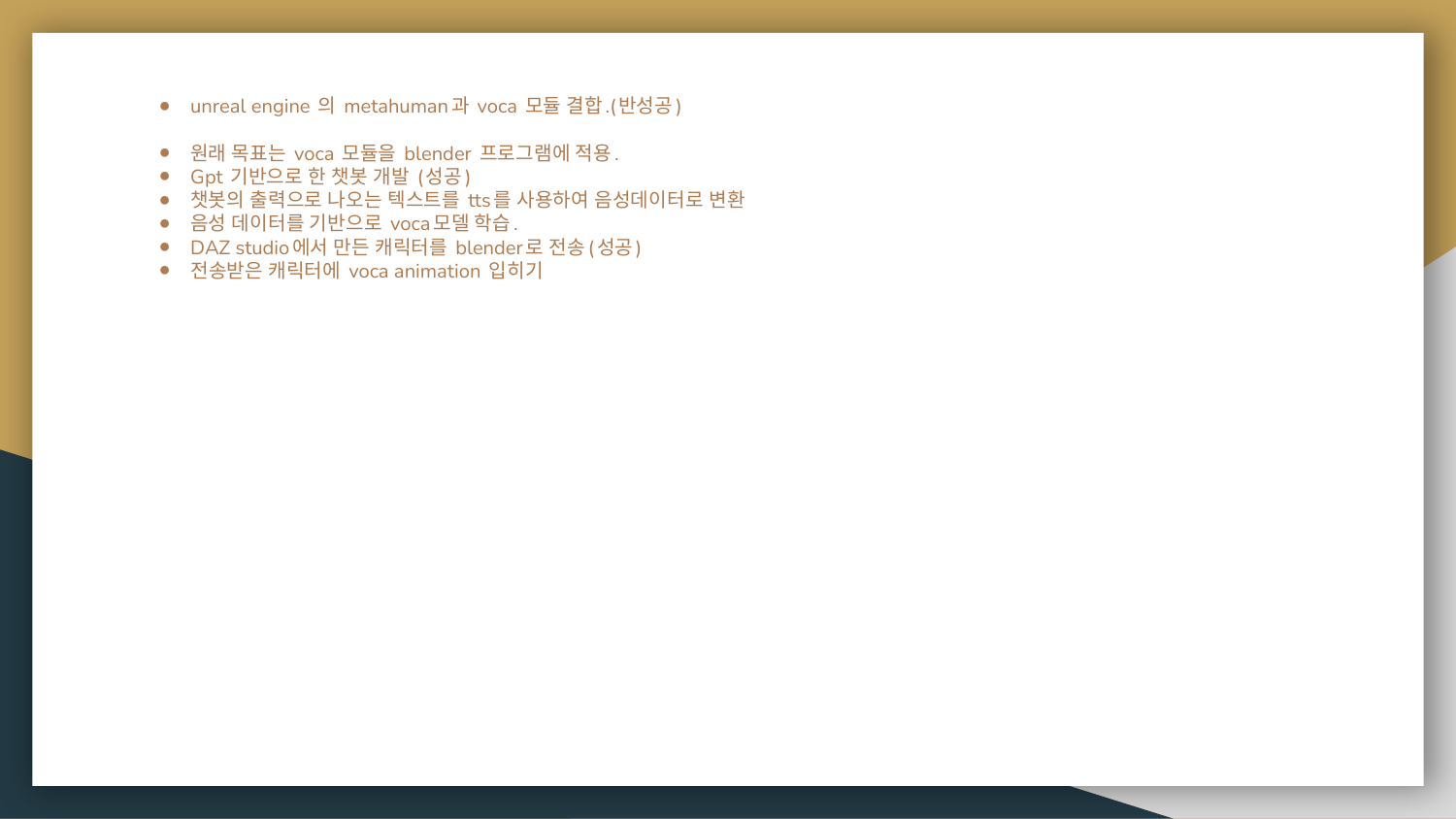

# unreal engine 의 metahuman과 voca 모듈 결합.(반성공)

원래 목표는 voca 모듈을 blender 프로그램에 적용.
Gpt 기반으로 한 챗봇 개발 (성공)
챗봇의 출력으로 나오는 텍스트를 tts를 사용하여 음성데이터로 변환
음성 데이터를 기반으로 voca모델 학습.
DAZ studio에서 만든 캐릭터를 blender로 전송(성공)
전송받은 캐릭터에 voca animation 입히기